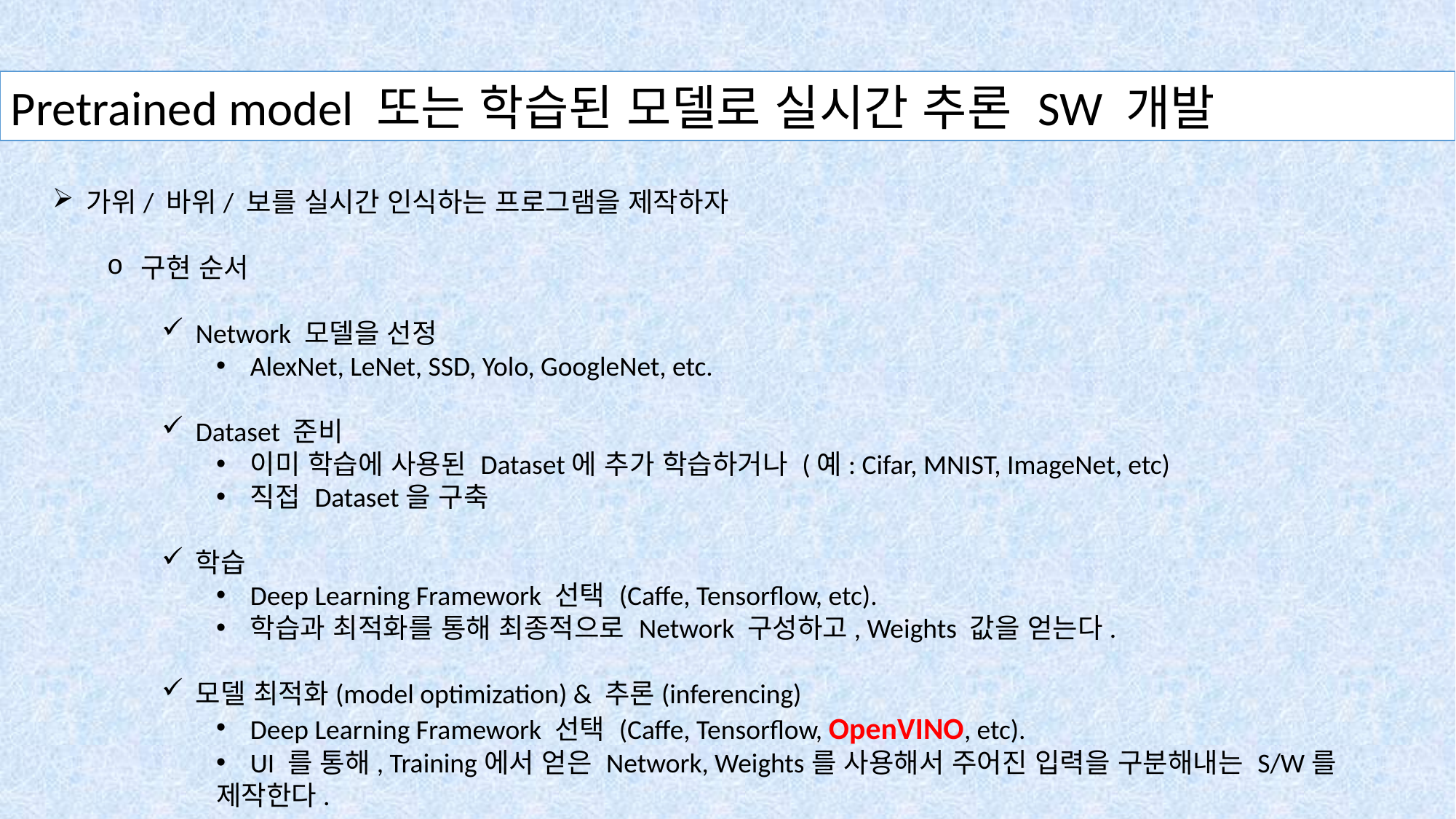

Pretrained model 또는 학습된 모델로 실시간 추론 SW 개발
가위/ 바위/ 보를 실시간 인식하는 프로그램을 제작하자

구현 순서

Network 모델을 선정
AlexNet, LeNet, SSD, Yolo, GoogleNet, etc.

Dataset 준비
이미 학습에 사용된 Dataset에 추가 학습하거나 (예: Cifar, MNIST, ImageNet, etc)
직접 Dataset을 구축

학습
Deep Learning Framework 선택 (Caffe, Tensorflow, etc).
학습과 최적화를 통해 최종적으로 Network 구성하고, Weights 값을 얻는다.

모델 최적화(model optimization) & 추론(inferencing)
Deep Learning Framework 선택 (Caffe, Tensorflow, OpenVINO, etc).
UI 를 통해, Training에서 얻은 Network, Weights를 사용해서 주어진 입력을 구분해내는 S/W를
제작한다.